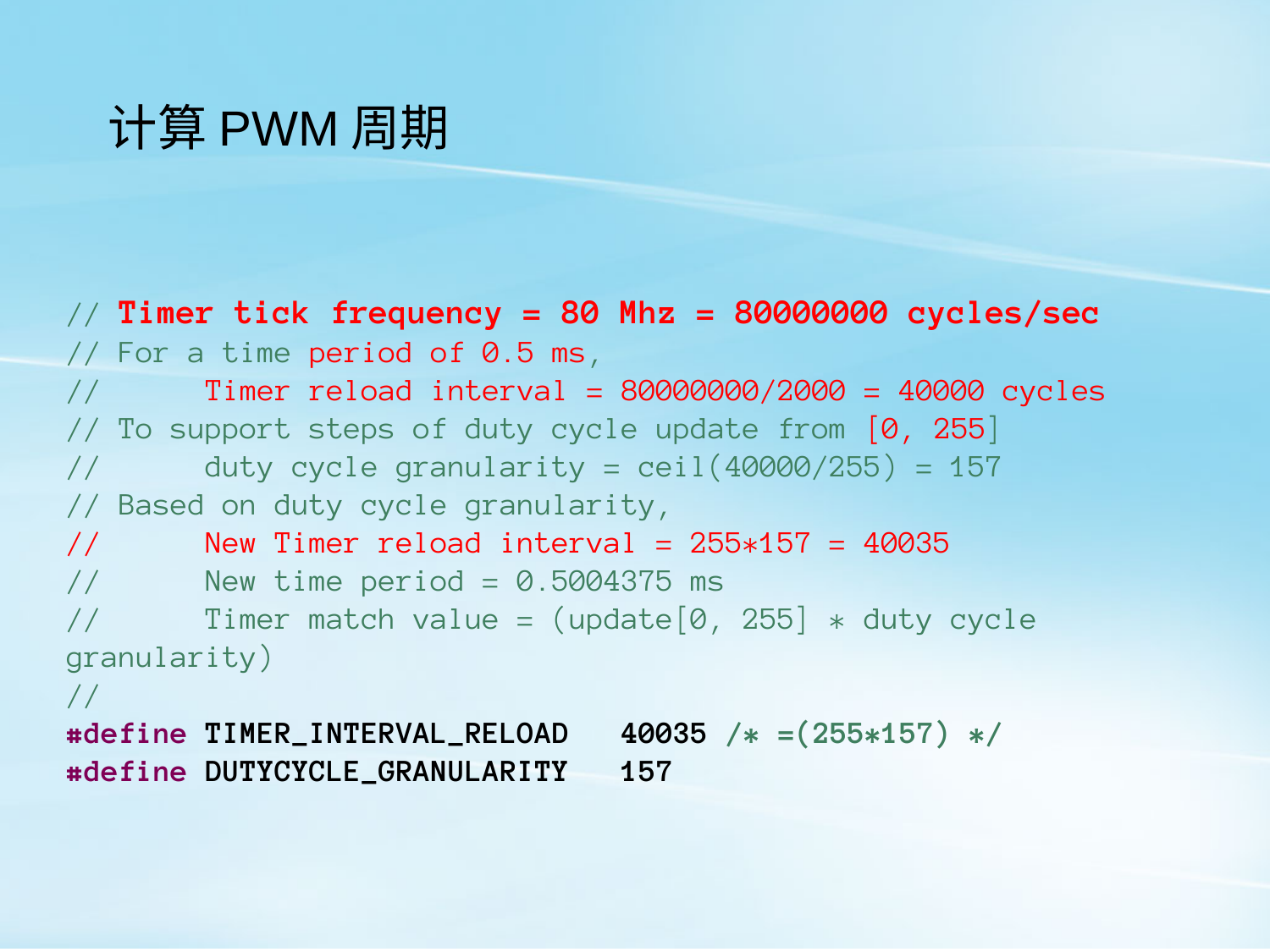

计算PWM周期
// Timer tick frequency = 80 Mhz = 80000000 cycles/sec
// For a time period of 0.5 ms,
//      Timer reload interval = 80000000/2000 = 40000 cycles
// To support steps of duty cycle update from [0, 255]
//      duty cycle granularity = ceil(40000/255) = 157
// Based on duty cycle granularity,
//      New Timer reload interval = 255*157 = 40035
//      New time period = 0.5004375 ms
//      Timer match value = (update[0, 255] * duty cycle granularity)
//
#define TIMER_INTERVAL_RELOAD   40035 /* =(255*157) */
#define DUTYCYCLE_GRANULARITY   157